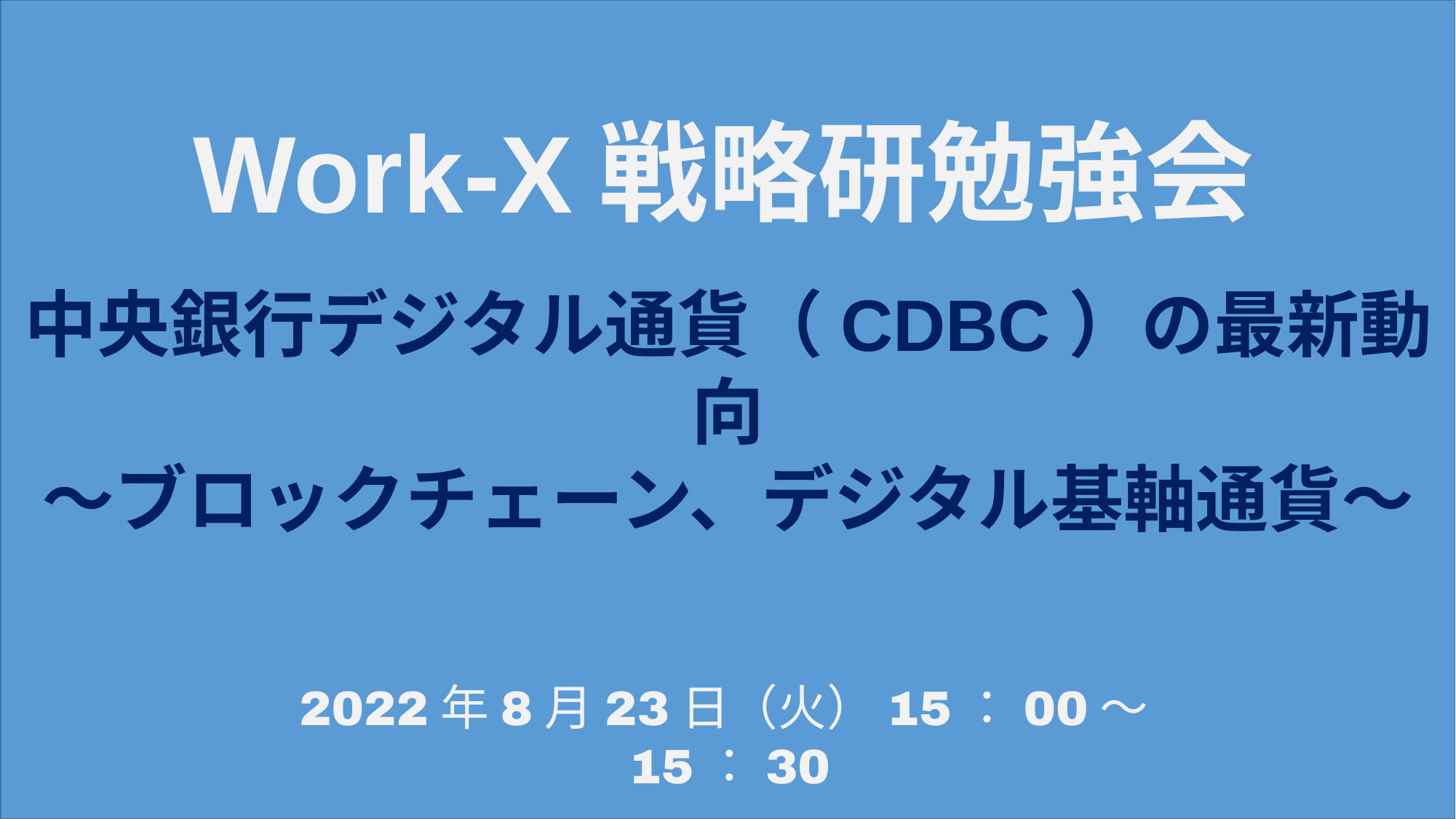

中央銀行デジタル通貨（CDBC）の最新動向
～ブロックチェーン、デジタル基軸通貨～
Work-X戦略研勉強会
2022年8月23日（火）15：00～15：30